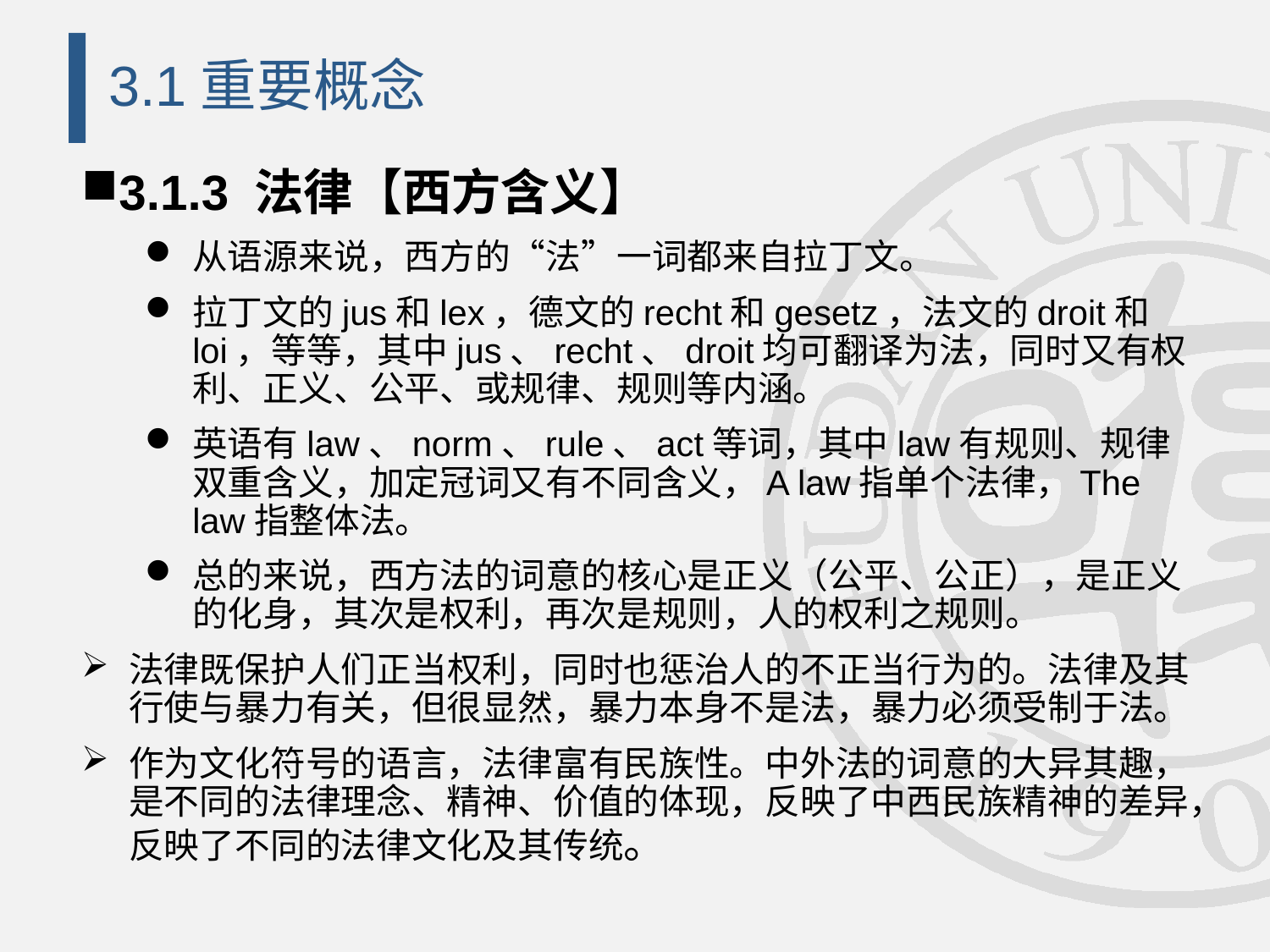

# 3.1重要概念
3.1.3 法律【西方含义】
从语源来说，西方的“法”一词都来自拉丁文。
拉丁文的jus和lex，德文的recht和gesetz，法文的droit和loi，等等，其中jus、recht、droit均可翻译为法，同时又有权利、正义、公平、或规律、规则等内涵。
英语有law、norm、rule、act等词，其中law有规则、规律双重含义，加定冠词又有不同含义，A law指单个法律，The law指整体法。
总的来说，西方法的词意的核心是正义（公平、公正），是正义的化身，其次是权利，再次是规则，人的权利之规则。
法律既保护人们正当权利，同时也惩治人的不正当行为的。法律及其行使与暴力有关，但很显然，暴力本身不是法，暴力必须受制于法。
作为文化符号的语言，法律富有民族性。中外法的词意的大异其趣，是不同的法律理念、精神、价值的体现，反映了中西民族精神的差异，反映了不同的法律文化及其传统。